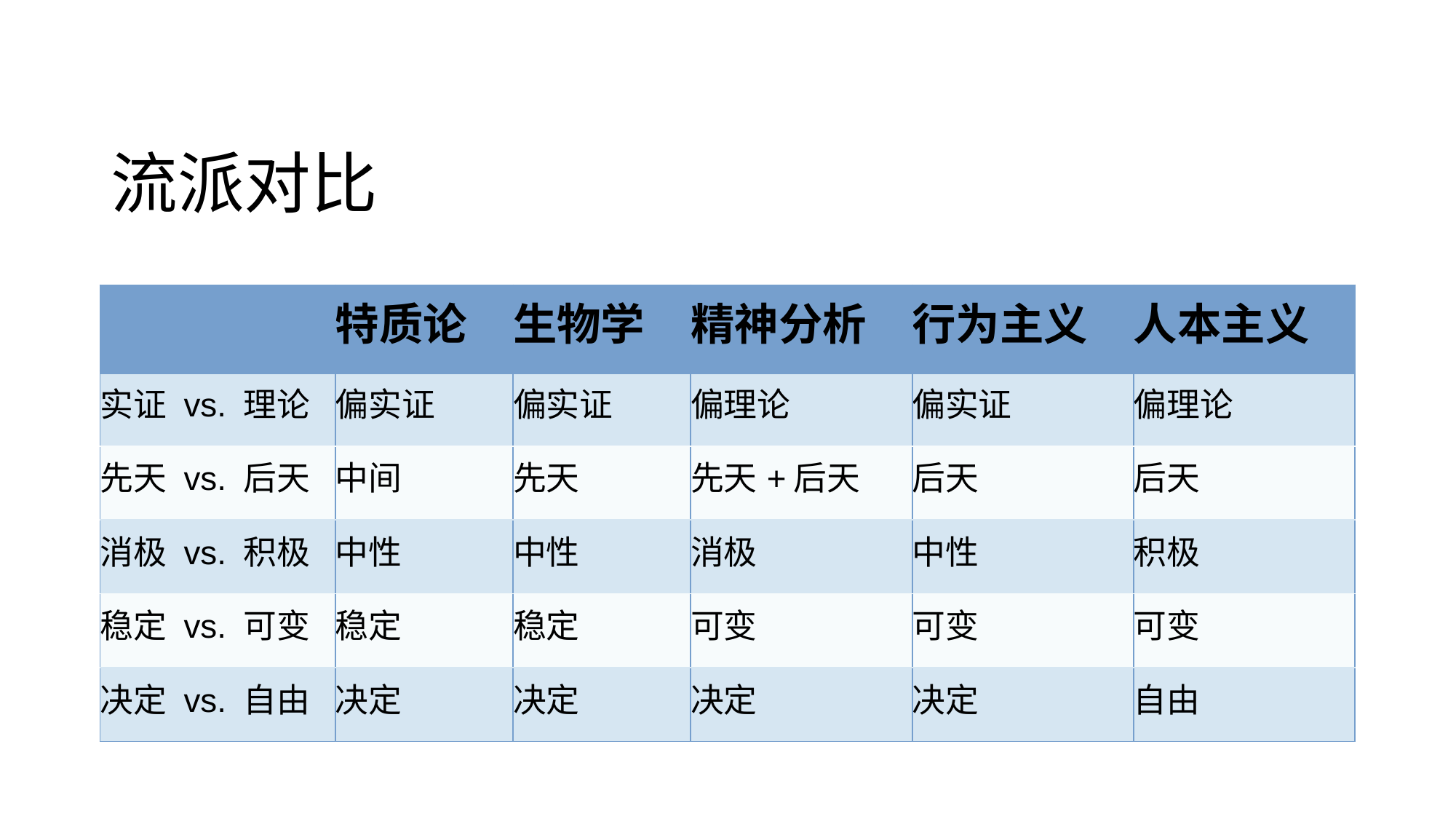

# 流派对比
|  | 特质论 | 生物学 | 精神分析 | 行为主义 | 人本主义 |
| --- | --- | --- | --- | --- | --- |
| 实证 vs. 理论 | 偏实证 | 偏实证 | 偏理论 | 偏实证 | 偏理论 |
| 先天 vs. 后天 | 中间 | 先天 | 先天+后天 | 后天 | 后天 |
| 消极 vs. 积极 | 中性 | 中性 | 消极 | 中性 | 积极 |
| 稳定 vs. 可变 | 稳定 | 稳定 | 可变 | 可变 | 可变 |
| 决定 vs. 自由 | 决定 | 决定 | 决定 | 决定 | 自由 |